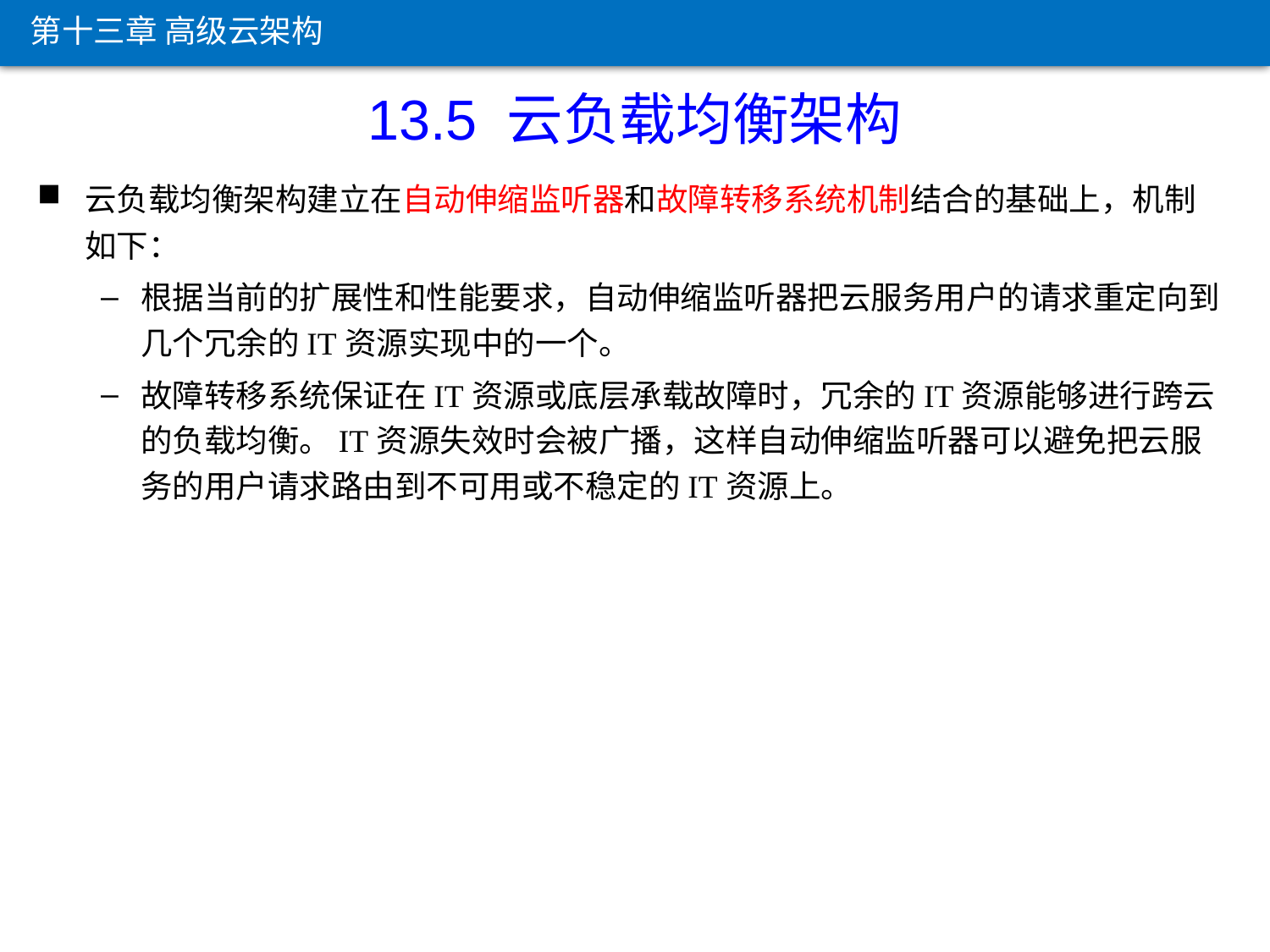

第十三章 高级云架构
13.5 云负载均衡架构
云负载均衡架构建立在自动伸缩监听器和故障转移系统机制结合的基础上，机制如下：
根据当前的扩展性和性能要求，自动伸缩监听器把云服务用户的请求重定向到几个冗余的IT资源实现中的一个。
故障转移系统保证在IT资源或底层承载故障时，冗余的IT资源能够进行跨云的负载均衡。IT资源失效时会被广播，这样自动伸缩监听器可以避免把云服务的用户请求路由到不可用或不稳定的IT资源上。
27